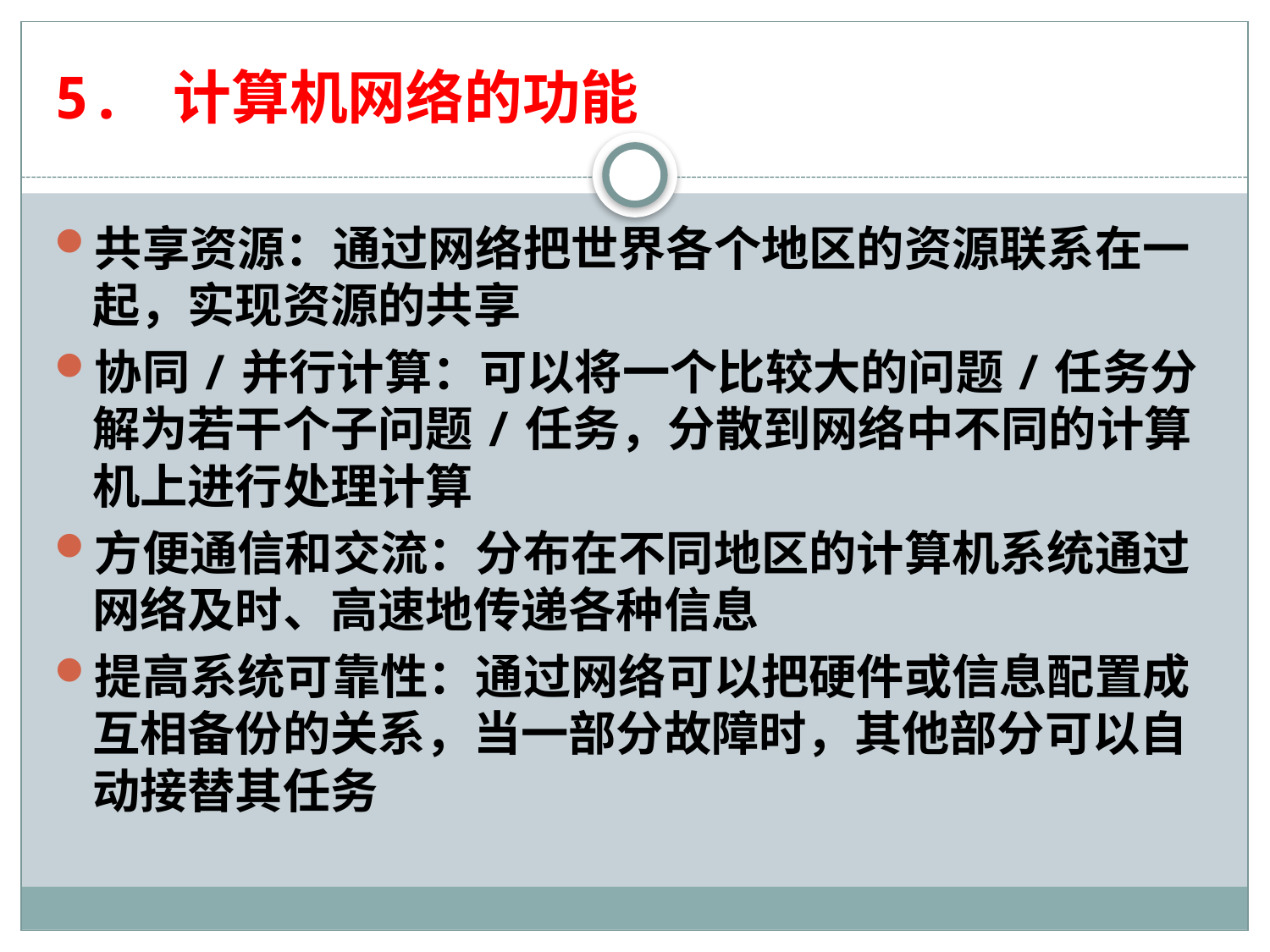

# 5. 计算机网络的功能
共享资源：通过网络把世界各个地区的资源联系在一起，实现资源的共享
协同/并行计算：可以将一个比较大的问题/任务分解为若干个子问题/任务，分散到网络中不同的计算机上进行处理计算
方便通信和交流：分布在不同地区的计算机系统通过网络及时、高速地传递各种信息
提高系统可靠性：通过网络可以把硬件或信息配置成互相备份的关系，当一部分故障时，其他部分可以自动接替其任务